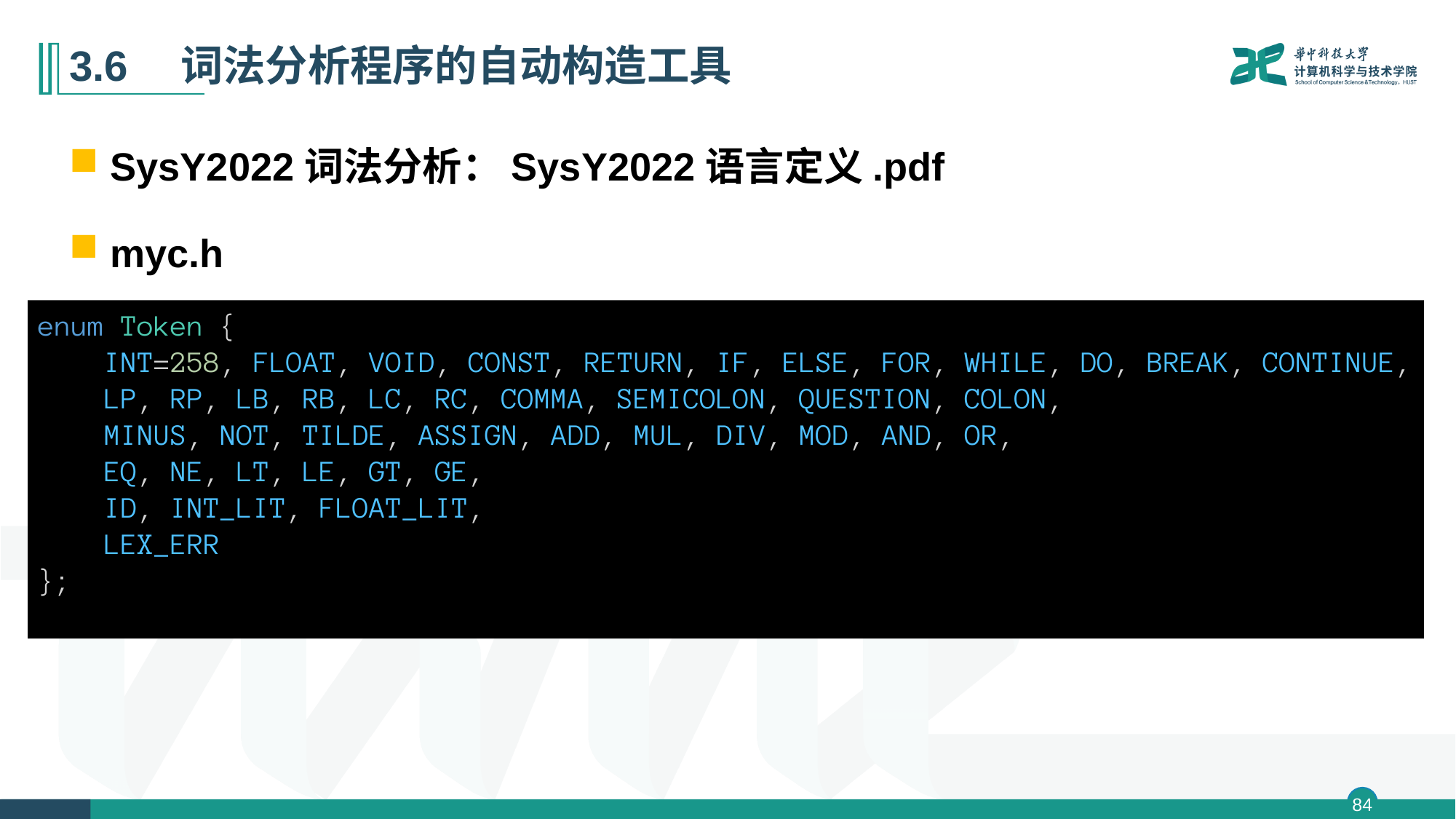

# 3.6　词法分析程序的自动构造工具
SysY2022词法分析：SysY2022语言定义.pdf
myc.h
enum Token {
    INT=258, FLOAT, VOID, CONST, RETURN, IF, ELSE, FOR, WHILE, DO, BREAK, CONTINUE,
    LP, RP, LB, RB, LC, RC, COMMA, SEMICOLON, QUESTION, COLON,
    MINUS, NOT, TILDE, ASSIGN, ADD, MUL, DIV, MOD, AND, OR,
    EQ, NE, LT, LE, GT, GE,
    ID, INT_LIT, FLOAT_LIT,
    LEX_ERR
};